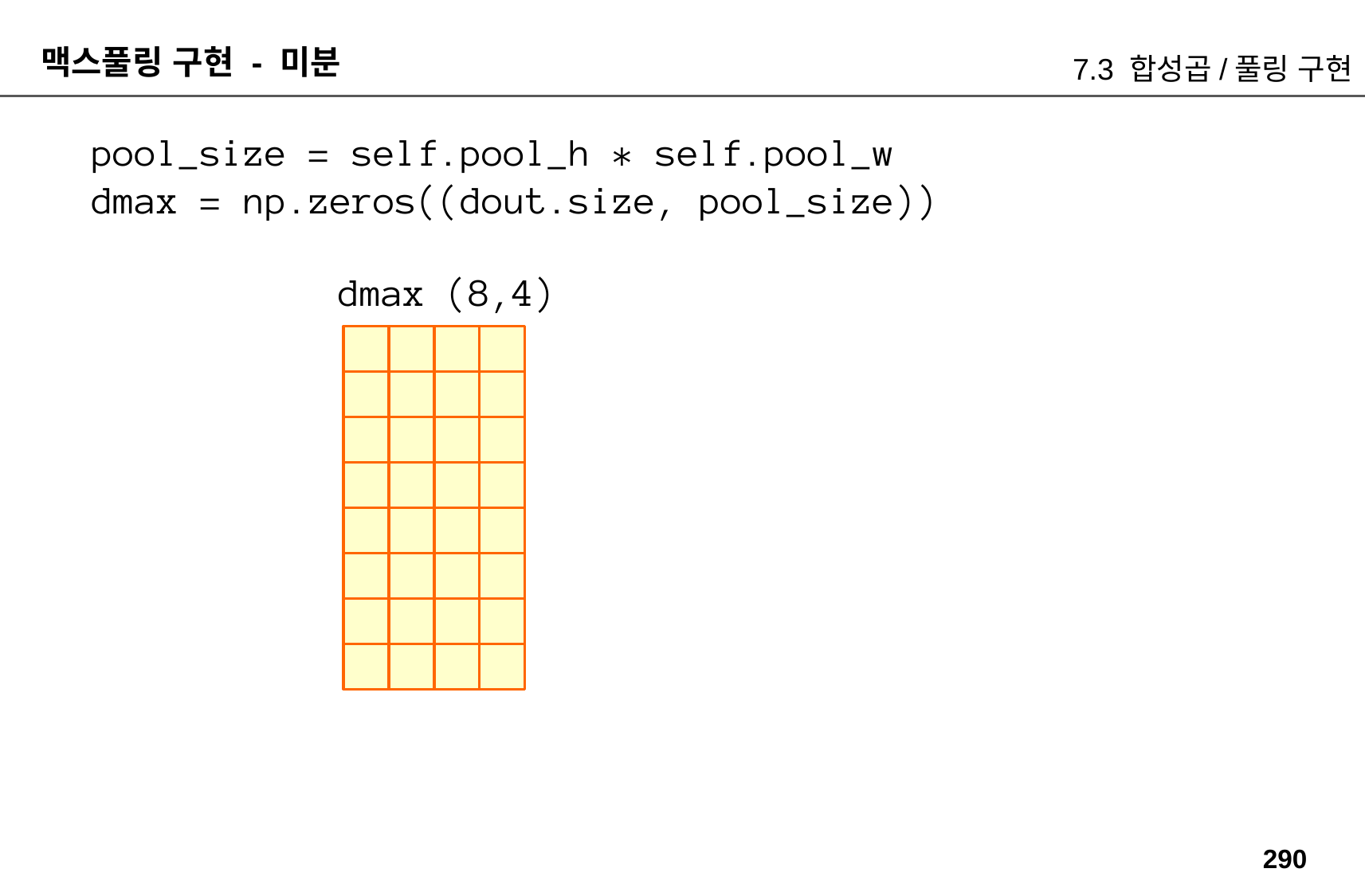

맥스풀링 구현 - 미분
7.3 합성곱/풀링 구현
pool_size = self.pool_h * self.pool_w
dmax = np.zeros((dout.size, pool_size))
dmax (8,4)